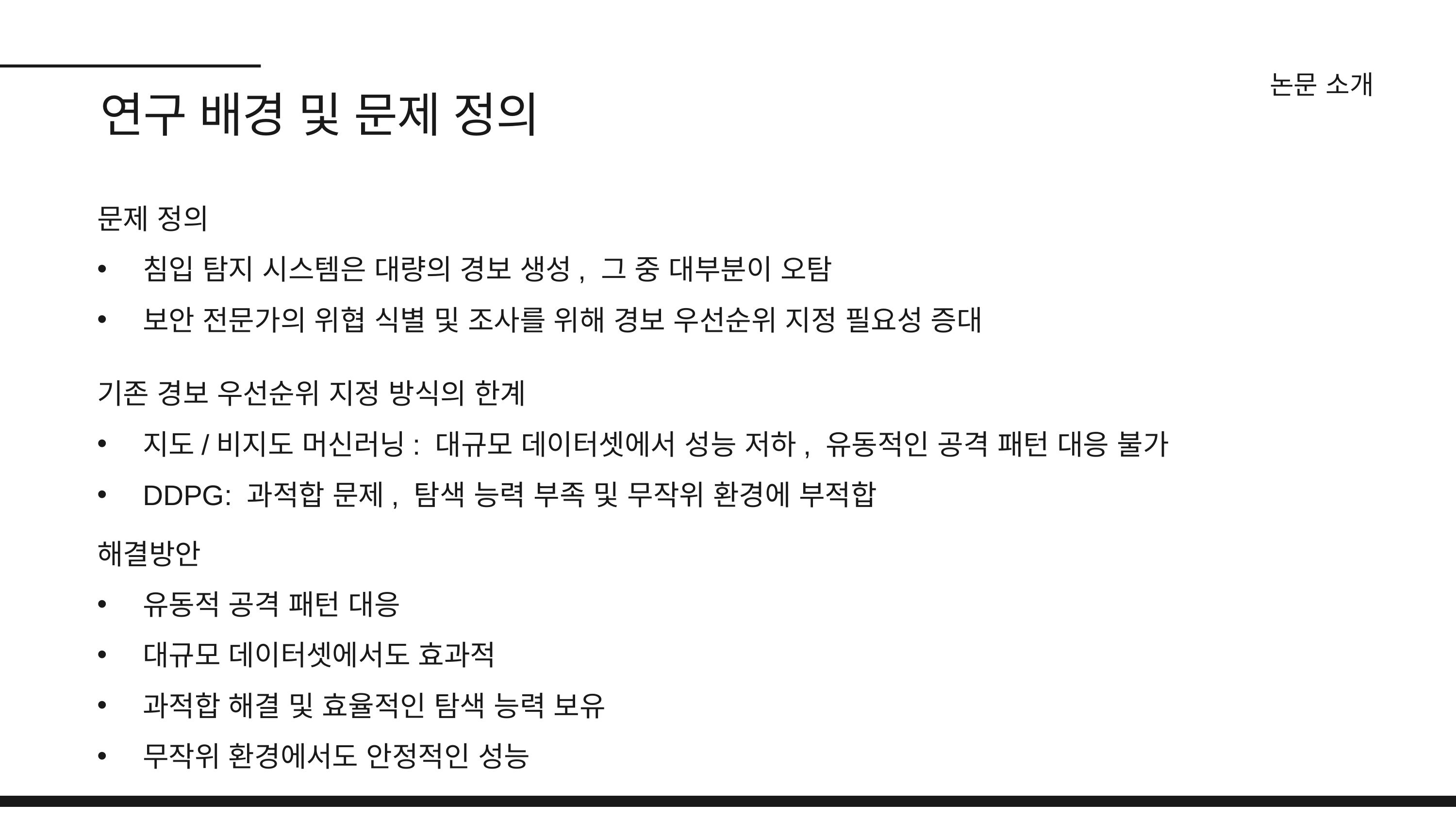

논문 소개

연구 배경 및 문제 정의
문제 정의
침입 탐지 시스템은 대량의 경보 생성, 그 중 대부분이 오탐
보안 전문가의 위협 식별 및 조사를 위해 경보 우선순위 지정 필요성 증대
기존 경보 우선순위 지정 방식의 한계
지도/비지도 머신러닝: 대규모 데이터셋에서 성능 저하, 유동적인 공격 패턴 대응 불가
DDPG: 과적합 문제, 탐색 능력 부족 및 무작위 환경에 부적합
해결방안
유동적 공격 패턴 대응
대규모 데이터셋에서도 효과적
과적합 해결 및 효율적인 탐색 능력 보유
무작위 환경에서도 안정적인 성능